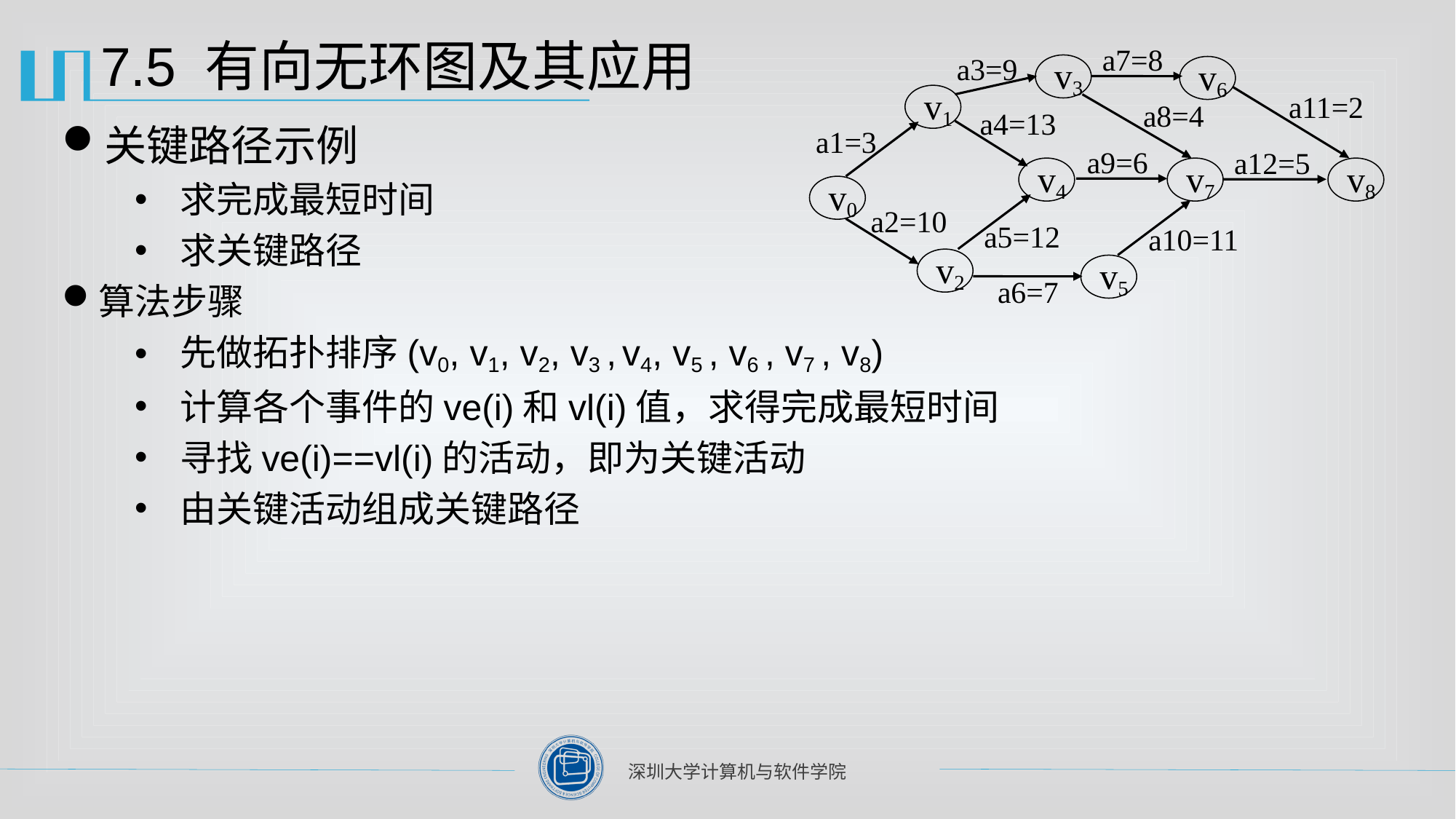

# 7.5 有向无环图及其应用
a7=8

a3=9

v3
v6
v1

a11=2

a8=4
a4=13

a1=3

a9=6

a12=5

v4
v7
v8
v0

a5=12

a10=11
a2=10

v2
v5
a6=7

关键路径示例
求完成最短时间
求关键路径
算法步骤
先做拓扑排序(v0, v1, v2, v3 , v4, v5 , v6 , v7 , v8)
计算各个事件的ve(i)和vl(i)值，求得完成最短时间
寻找ve(i)==vl(i)的活动，即为关键活动
由关键活动组成关键路径

110